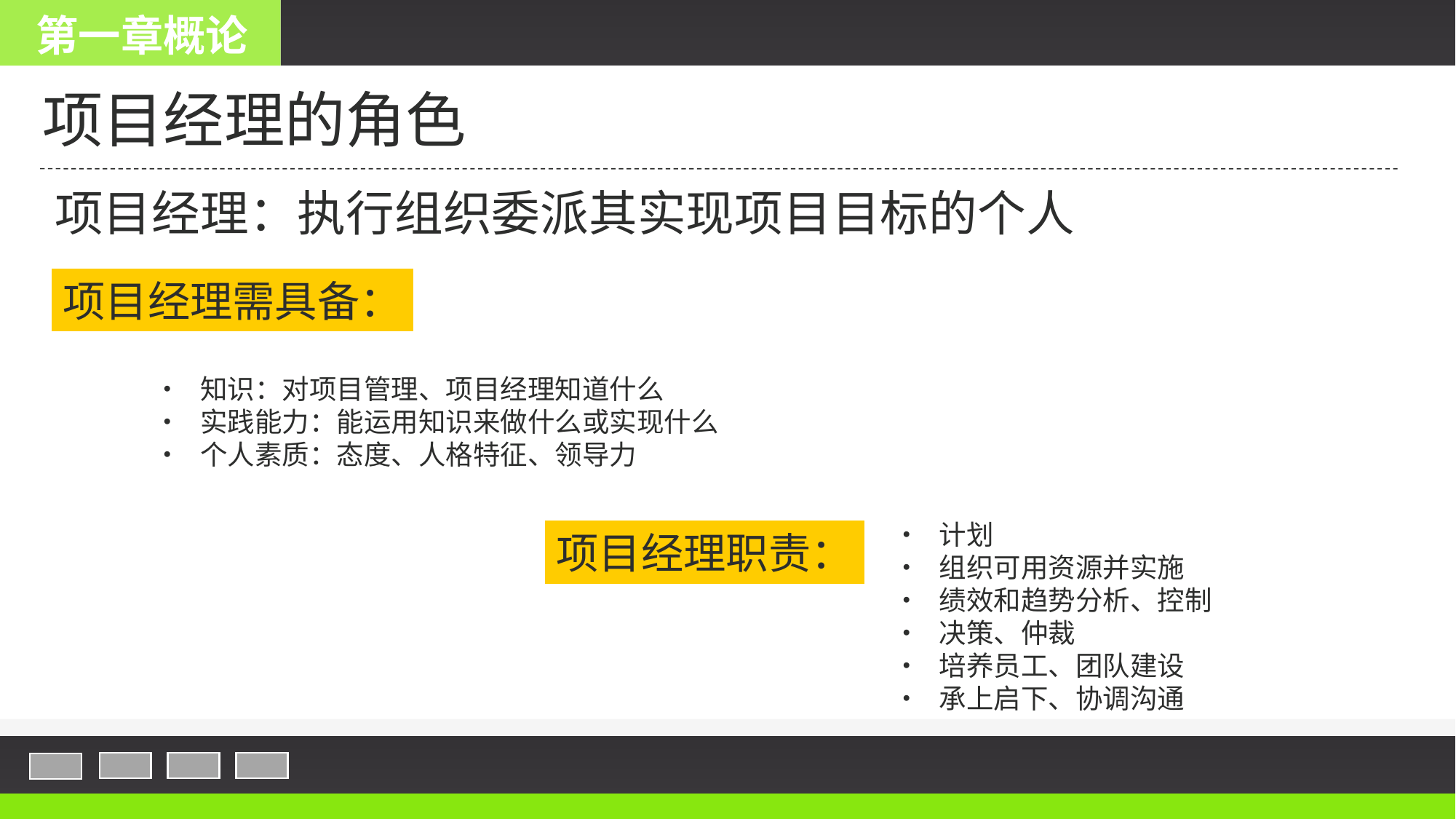

第一章概论
项目经理的角色

项目经理：执行组织委派其实现项目目标的个人
项目经理需具备：
•  知识：对项目管理、项目经理知道什么
•  实践能力：能运用知识来做什么或实现什么
•  个人素质：态度、人格特征、领导力
•  计划
•  组织可用资源并实施
•  绩效和趋势分析、控制
•  决策、仲裁
•  培养员工、团队建设
•  承上启下、协调沟通
项目经理职责：